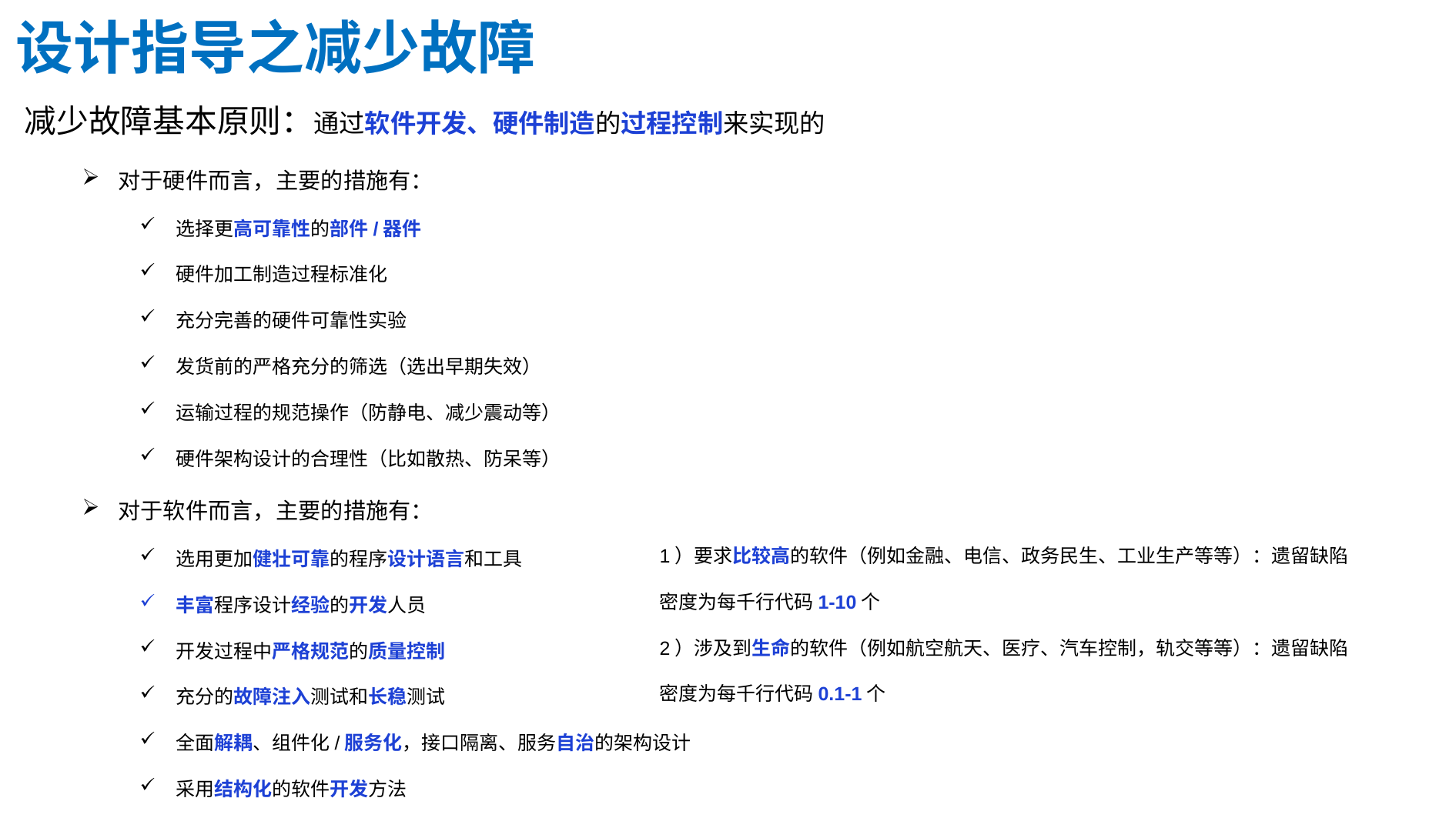

设计指导之减少故障
减少故障基本原则：通过软件开发、硬件制造的过程控制来实现的
对于硬件而言，主要的措施有：
选择更高可靠性的部件/器件
硬件加工制造过程标准化
充分完善的硬件可靠性实验
发货前的严格充分的筛选（选出早期失效）
运输过程的规范操作（防静电、减少震动等）
硬件架构设计的合理性（比如散热、防呆等）
对于软件而言，主要的措施有：
选用更加健壮可靠的程序设计语言和工具
丰富程序设计经验的开发人员
开发过程中严格规范的质量控制
充分的故障注入测试和长稳测试
全面解耦、组件化/服务化，接口隔离、服务自治的架构设计
采用结构化的软件开发方法
1）要求比较高的软件（例如金融、电信、政务民生、工业生产等等）：遗留缺陷密度为每千行代码1-10个
2）涉及到生命的软件（例如航空航天、医疗、汽车控制，轨交等等）：遗留缺陷密度为每千行代码0.1-1个